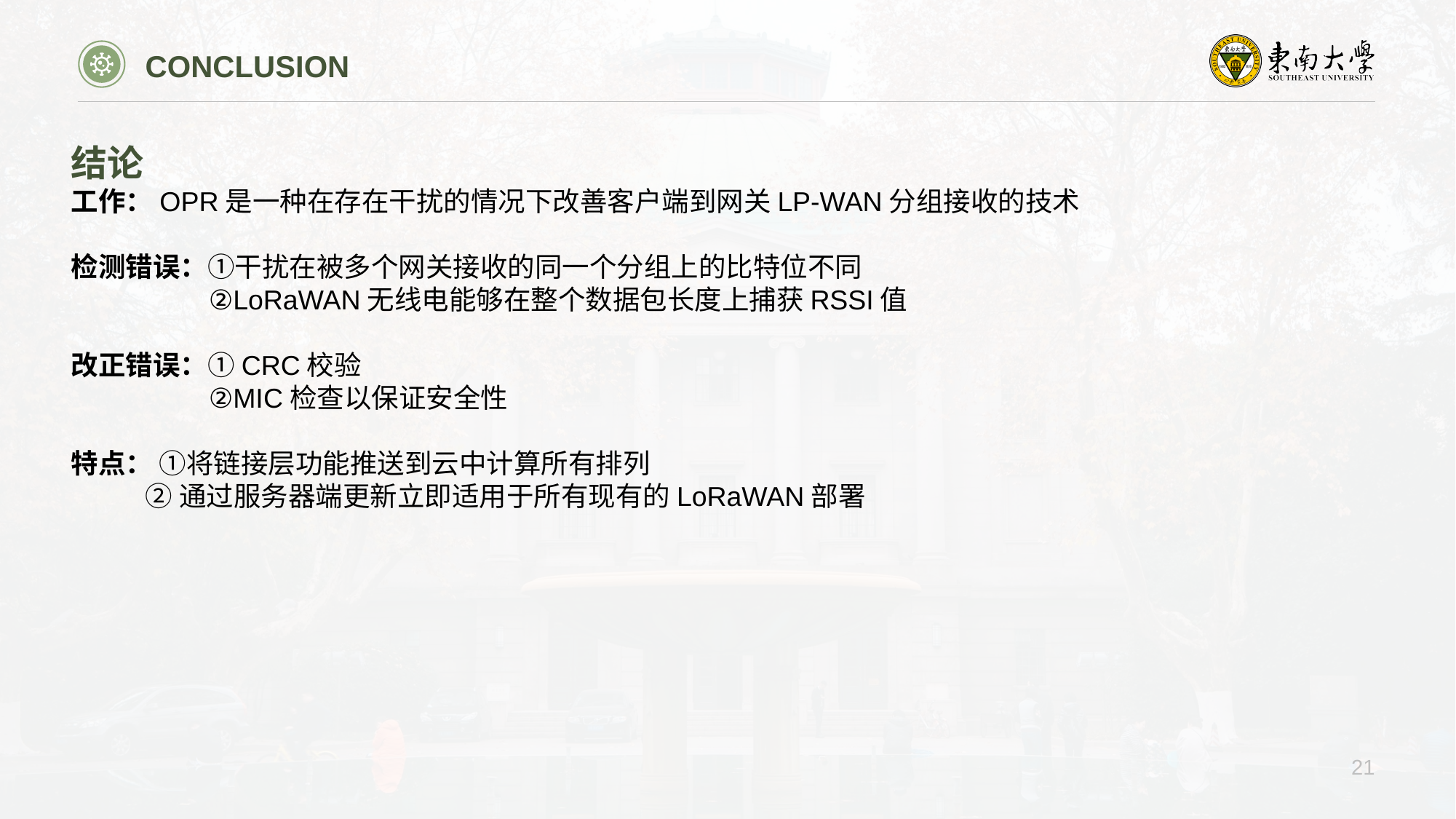

CONCLUSION
结论
工作：OPR是一种在存在干扰的情况下改善客户端到网关LP-WAN分组接收的技术

检测错误：①干扰在被多个网关接收的同一个分组上的比特位不同
                  ②LoRaWAN无线电能够在整个数据包长度上捕获RSSI值

改正错误：①CRC校验
                  ②MIC检查以保证安全性

特点： ①将链接层功能推送到云中计算所有排列
            ②通过服务器端更新立即适用于所有现有的LoRaWAN部署

21